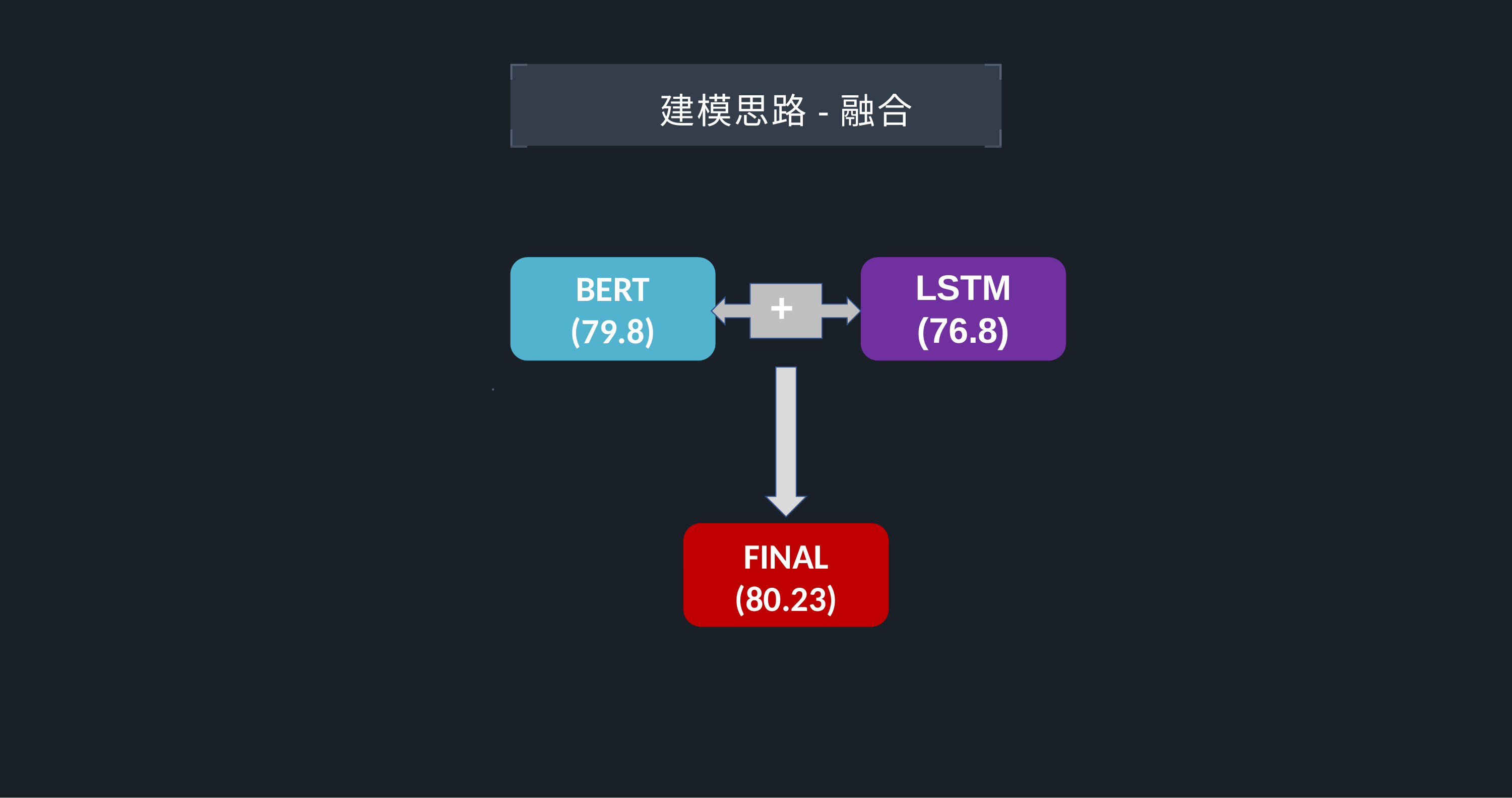

建模思路-融合

LSTM
(76.8)
BERT
(79.8)
+

FINAL
(80.23)